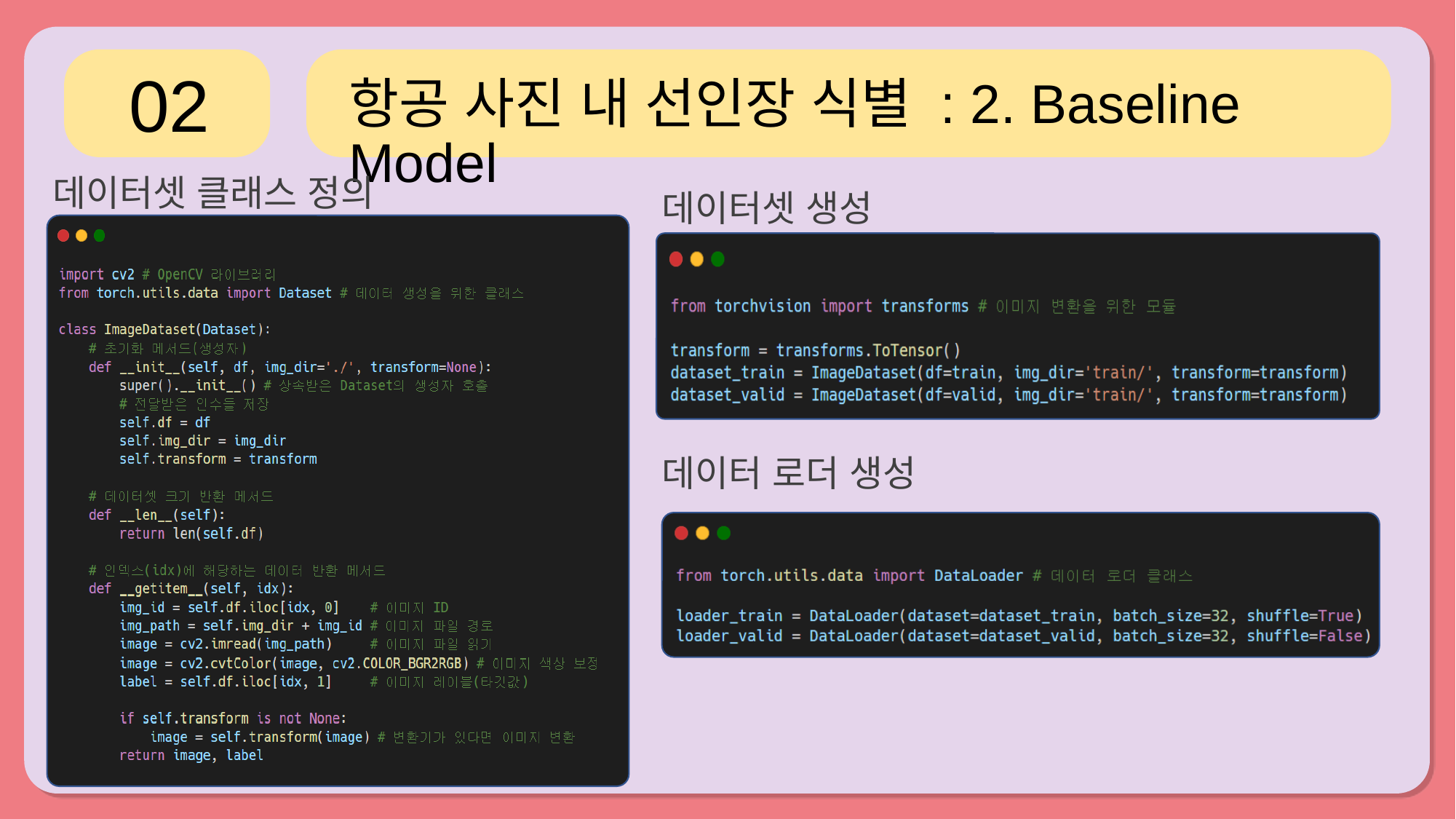

02
항공 사진 내 선인장 식별 : 2. Baseline Model
데이터셋 클래스 정의
데이터셋 생성

데이터 로더 생성